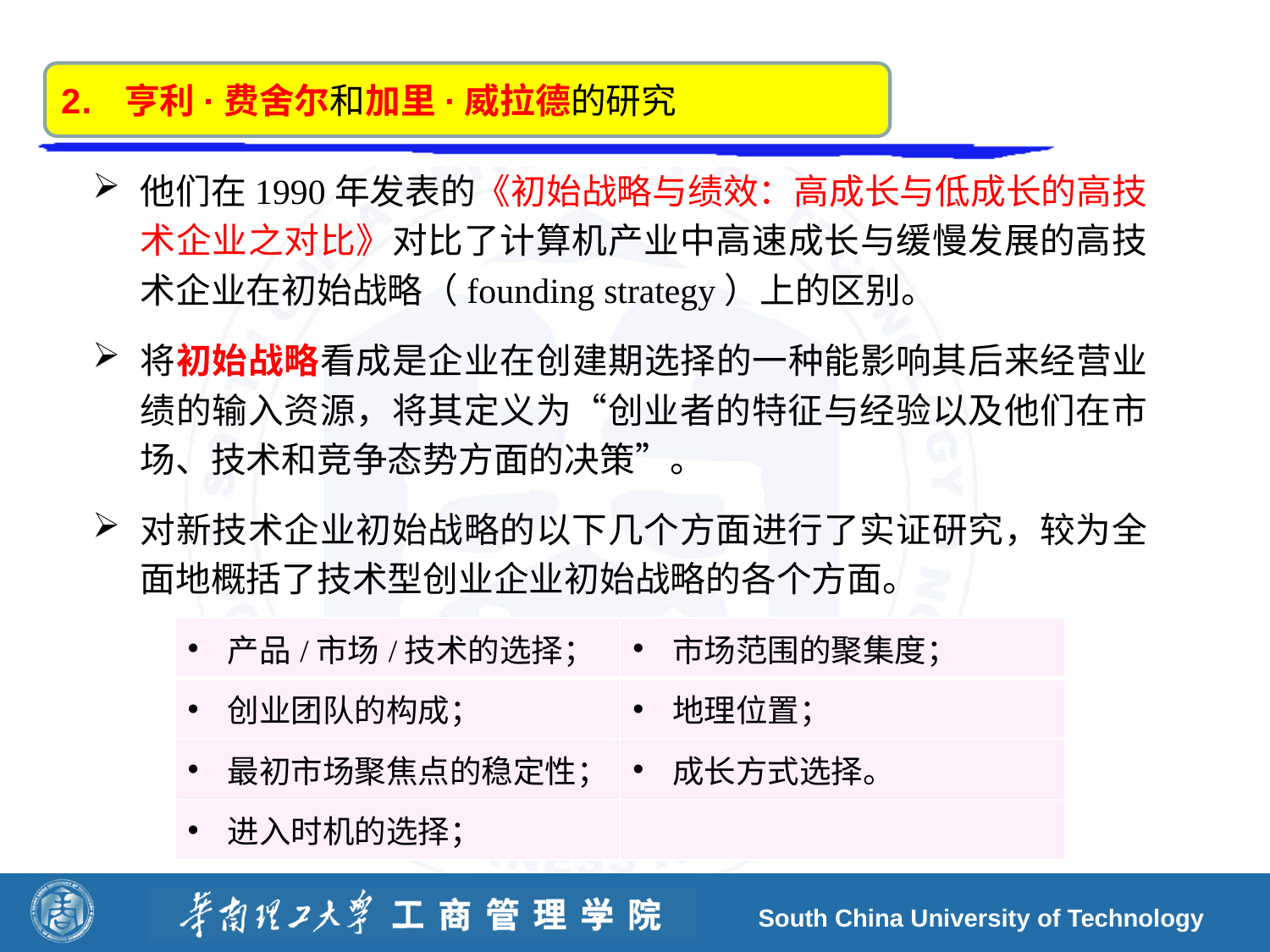

亨利·费舍尔和加里·威拉德的研究
他们在1990年发表的《初始战略与绩效：高成长与低成长的高技术企业之对比》对比了计算机产业中高速成长与缓慢发展的高技术企业在初始战略（founding strategy）上的区别。
将初始战略看成是企业在创建期选择的一种能影响其后来经营业绩的输入资源，将其定义为“创业者的特征与经验以及他们在市场、技术和竞争态势方面的决策”。
对新技术企业初始战略的以下几个方面进行了实证研究，较为全面地概括了技术型创业企业初始战略的各个方面。
| 产品/市场/技术的选择； | 市场范围的聚集度； |
| --- | --- |
| 创业团队的构成； | 地理位置； |
| 最初市场聚焦点的稳定性； | 成长方式选择。 |
| 进入时机的选择； |  |
South China University of Technology